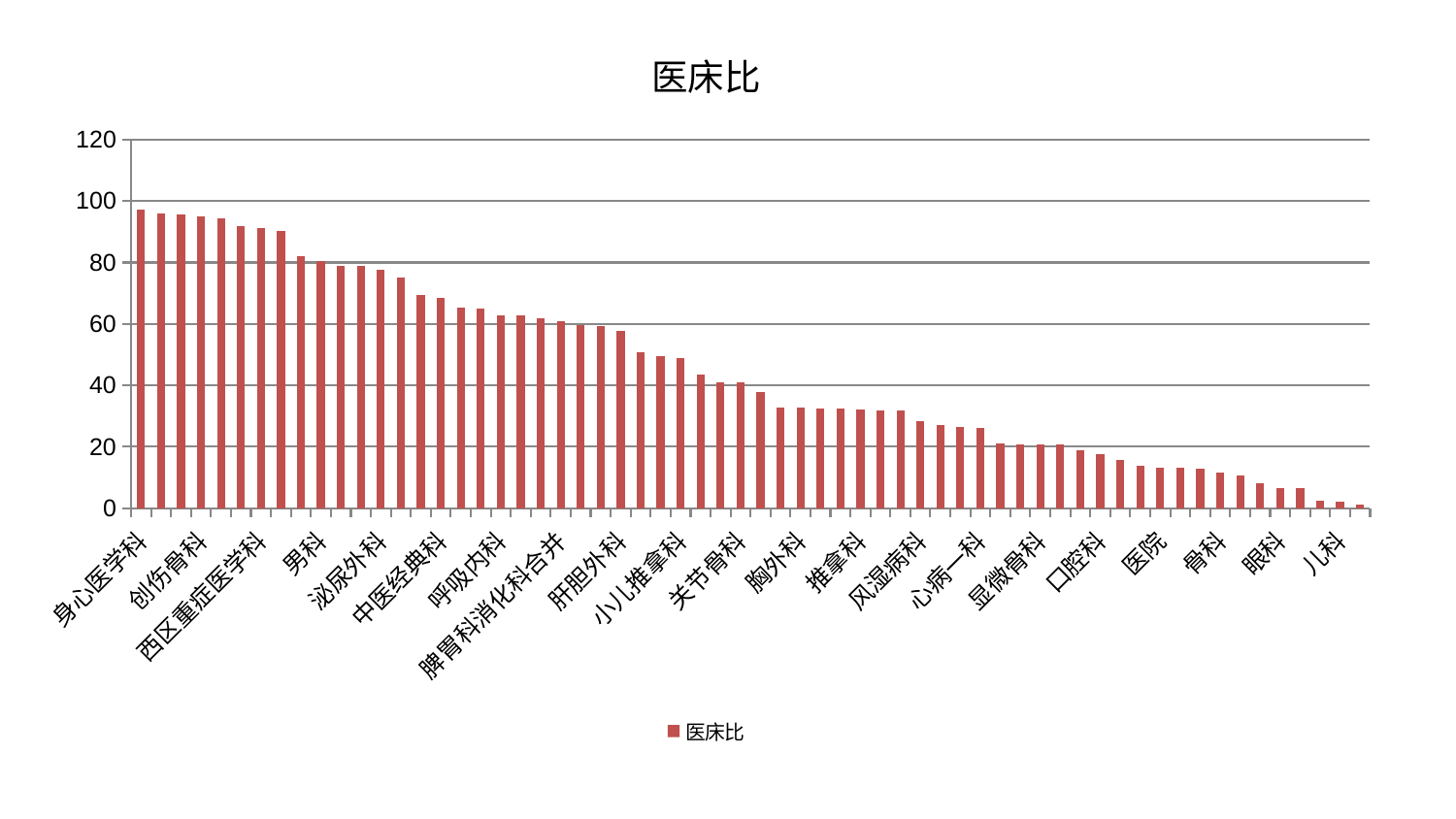

### Chart: 医床比

| Category | 医床比 |
|---|---|
| 身心医学科 | 97.13277951968216 |
| 中医外治中心 | 95.92710126148731 |
| 重症医学科 | 95.75634340166556 |
| 创伤骨科 | 94.87179418636646 |
| 肿瘤内科 | 94.31193191940726 |
| 神经外科 | 91.71447857306954 |
| 西区重症医学科 | 91.36017131572262 |
| 普通外科 | 90.42908980395588 |
| 心血管内科 | 82.11303323937787 |
| 男科 | 80.58978657152507 |
| 血液科 | 79.01762798224894 |
| 肝病科 | 78.79109888626199 |
| 泌尿外科 | 77.65148937562279 |
| 脑病二科 | 75.1324822741511 |
| 微创骨科 | 69.33271200170141 |
| 中医经典科 | 68.44409172022155 |
| 内分泌科 | 65.22359840000145 |
| 康复科 | 65.09839010228191 |
| 呼吸内科 | 62.793491875748586 |
| 耳鼻喉科 | 62.66280516126073 |
| 妇科妇二科合并 | 61.9041949483895 |
| 脾胃科消化科合并 | 60.974663684121985 |
| 治未病中心 | 59.52012547874397 |
| 脑病一科 | 59.230893044609864 |
| 肝胆外科 | 57.749590879997555 |
| 脑病三科 | 50.84645034128663 |
| 小儿骨科 | 49.61418189240876 |
| 小儿推拿科 | 48.97766580214971 |
| 东区重症医学科 | 43.603894920012046 |
| 消化内科 | 41.05479840467594 |
| 关节骨科 | 40.96795438609908 |
| 肾病科 | 37.68081911172916 |
| 脊柱骨科 | 32.890599367722764 |
| 胸外科 | 32.87037587535819 |
| 运动损伤骨科 | 32.38525166916397 |
| 乳腺甲状腺外科 | 32.3093004382214 |
| 推拿科 | 32.230333329550895 |
| 针灸科 | 31.843878662122616 |
| 妇二科 | 31.771148684617234 |
| 风湿病科 | 28.44740882899437 |
| 肛肠科 | 26.958213231597593 |
| 皮肤科 | 26.44751879970384 |
| 心病一科 | 26.145995844723814 |
| 脾胃病科 | 21.139539989173308 |
| 心病四科 | 20.89663392848746 |
| 显微骨科 | 20.842170973523565 |
| 心病三科 | 20.79436699256916 |
| 神经内科 | 18.834988623646144 |
| 口腔科 | 17.754670544369123 |
| 产科 | 15.804388191674622 |
| 东区肾病科 | 13.698565460902534 |
| 医院 | 13.338857245052749 |
| 老年医学科 | 13.314079248626198 |
| 肾脏内科 | 12.940100632328267 |
| 骨科 | 11.609268634389114 |
| 心病二科 | 10.606641672583738 |
| 妇科 | 8.225573087732085 |
| 眼科 | 6.661521185658881 |
| 综合内科 | 6.466216014347115 |
| 周围血管科 | 2.424394509232264 |
| 儿科 | 2.2313494857307603 |
| 美容皮肤科 | 1.2981946186638504 |
221